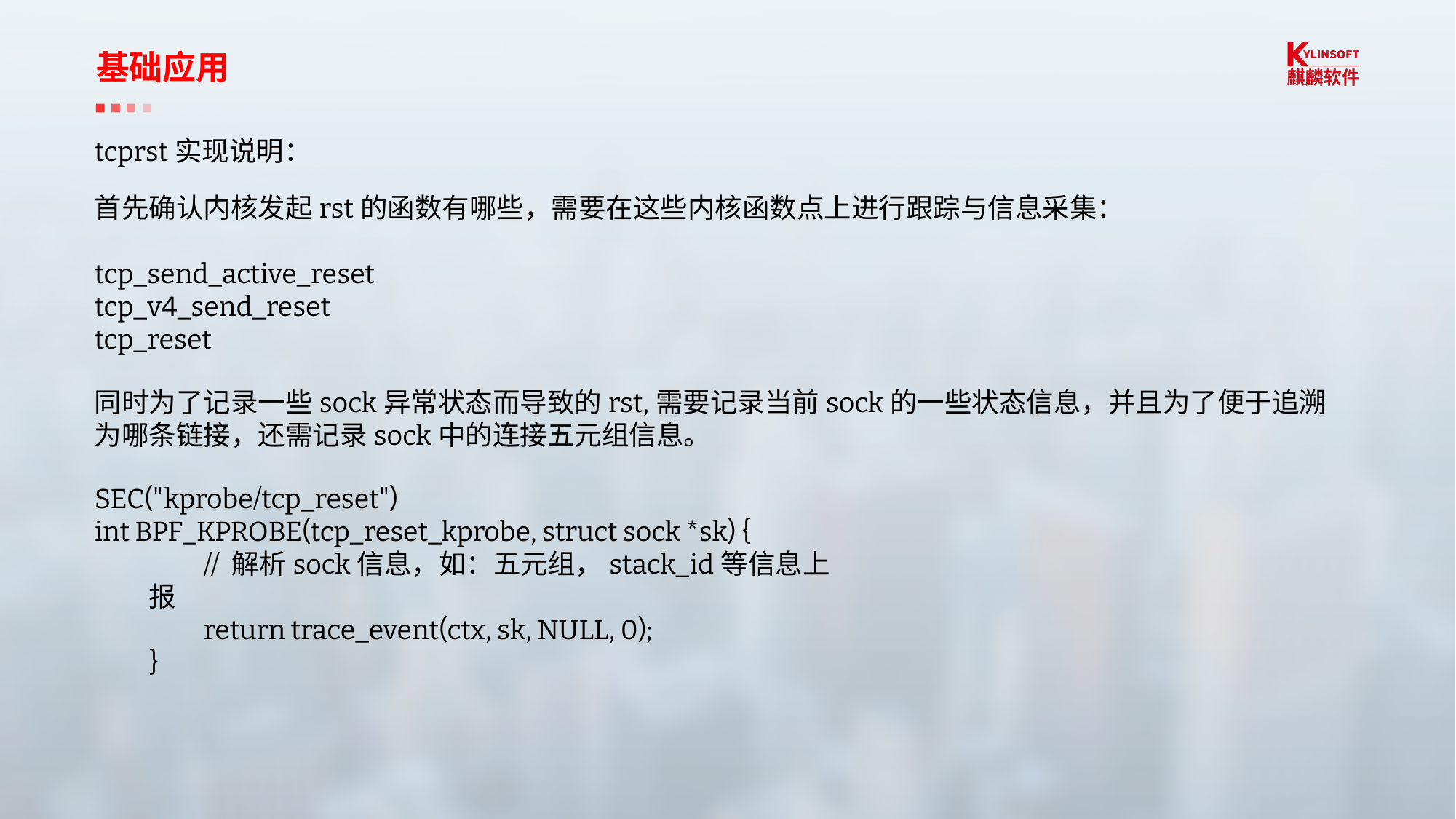

基础应用
tcprst实现说明：

首先确认内核发起rst的函数有哪些，需要在这些内核函数点上进行跟踪与信息采集：

tcp_send_active_reset
tcp_v4_send_reset
tcp_reset

同时为了记录一些sock异常状态而导致的rst,需要记录当前sock的一些状态信息，并且为了便于追溯为哪条链接，还需记录sock中的连接五元组信息。
SEC("kprobe/tcp_reset")
int BPF_KPROBE(tcp_reset_kprobe, struct sock *sk) {
// 解析sock信息，如：五元组，stack_id等信息上报
	return trace_event(ctx, sk, NULL, 0);
}